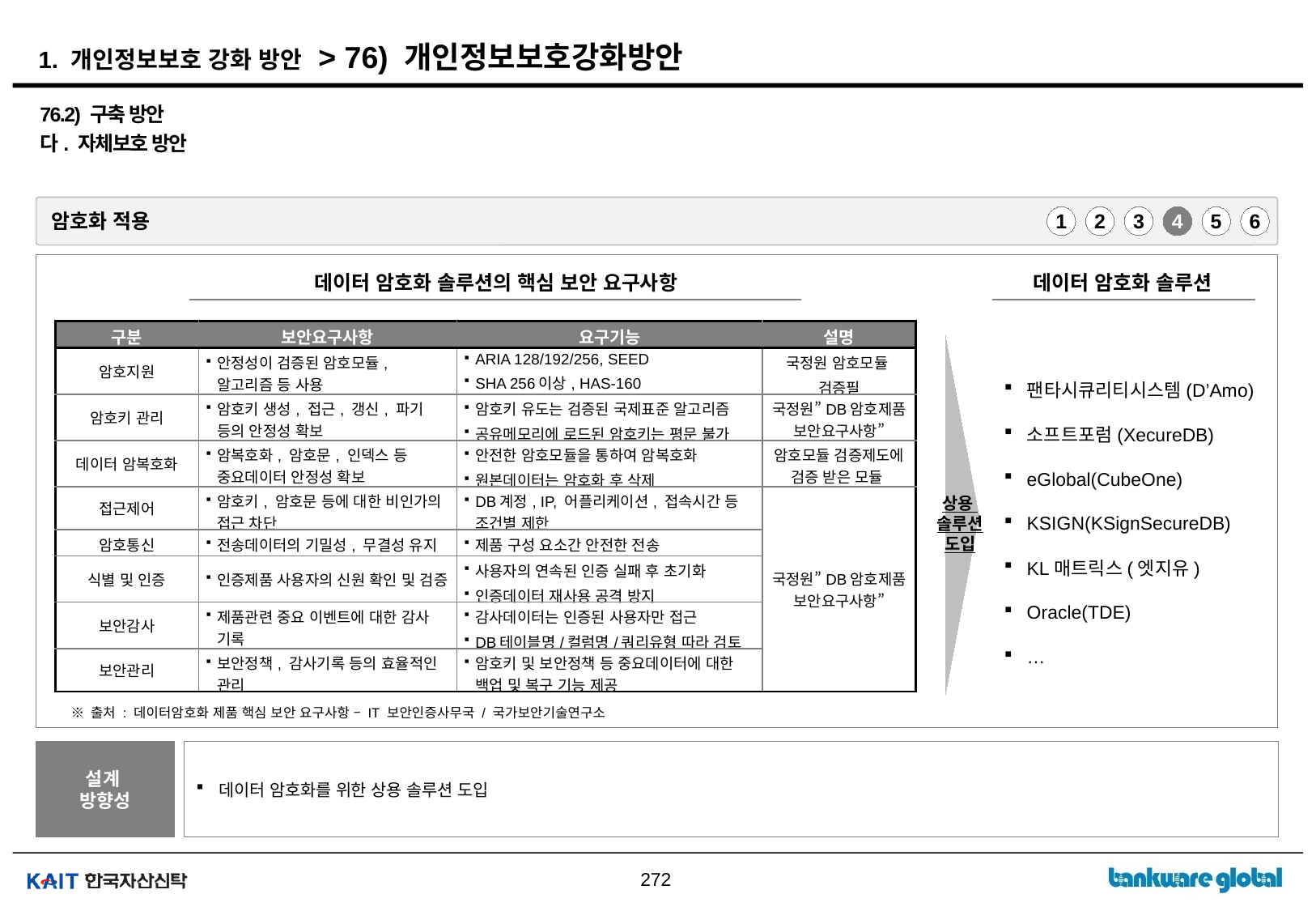

# 1. 개인정보보호 강화 방안 > 76) 개인정보보호강화방안
76.2) 구축 방안
다. 자체보호 방안

암호화 적용
1
2
3
4
5
6

데이터 암호화 솔루션의 핵심 보안 요구사항
데이터 암호화 솔루션
| 구분 | 보안요구사항 | 요구기능 | 설명 |
| --- | --- | --- | --- |
| 암호지원 | 안정성이 검증된 암호모듈, 알고리즘 등 사용 | ARIA 128/192/256, SEED SHA 256이상, HAS-160 | 국정원 암호모듈 검증필 |
| 암호키 관리 | 암호키 생성, 접근, 갱신, 파기 등의 안정성 확보 | 암호키 유도는 검증된 국제표준 알고리즘 공유메모리에 로드된 암호키는 평문 불가 | 국정원”DB암호제품 보안요구사항” |
| 데이터 암복호화 | 암복호화, 암호문, 인덱스 등 중요데이터 안정성 확보 | 안전한 암호모듈을 통하여 암복호화 원본데이터는 암호화 후 삭제 | 암호모듈 검증제도에 검증 받은 모듈 |
| 접근제어 | 암호키, 암호문 등에 대한 비인가의 접근 차단 | DB계정, IP, 어플리케이션, 접속시간 등 조건별 제한 | 국정원”DB암호제품 보안요구사항” |
| 암호통신 | 전송데이터의 기밀성, 무결성 유지 | 제품 구성 요소간 안전한 전송 |  |
| 식별 및 인증 | 인증제품 사용자의 신원 확인 및 검증 | 사용자의 연속된 인증 실패 후 초기화 인증데이터 재사용 공격 방지 |  |
| 보안감사 | 제품관련 중요 이벤트에 대한 감사 기록 | 감사데이터는 인증된 사용자만 접근 DB테이블명/컬럼명/쿼리유형 따라 검토 |  |
| 보안관리 | 보안정책, 감사기록 등의 효율적인 관리 | 암호키 및 보안정책 등 중요데이터에 대한 백업 및 복구 기능 제공 |  |
팬타시큐리티시스템(D’Amo)
소프트포럼(XecureDB)
eGlobal(CubeOne)
KSIGN(KSignSecureDB)
KL매트릭스(엣지유)
Oracle(TDE)
…
상용
솔루션
도입

※ 출처 : 데이터암호화 제품 핵심 보안 요구사항 – IT 보안인증사무국 / 국가보안기술연구소
설계
방향성
데이터 암호화를 위한 상용 솔루션 도입